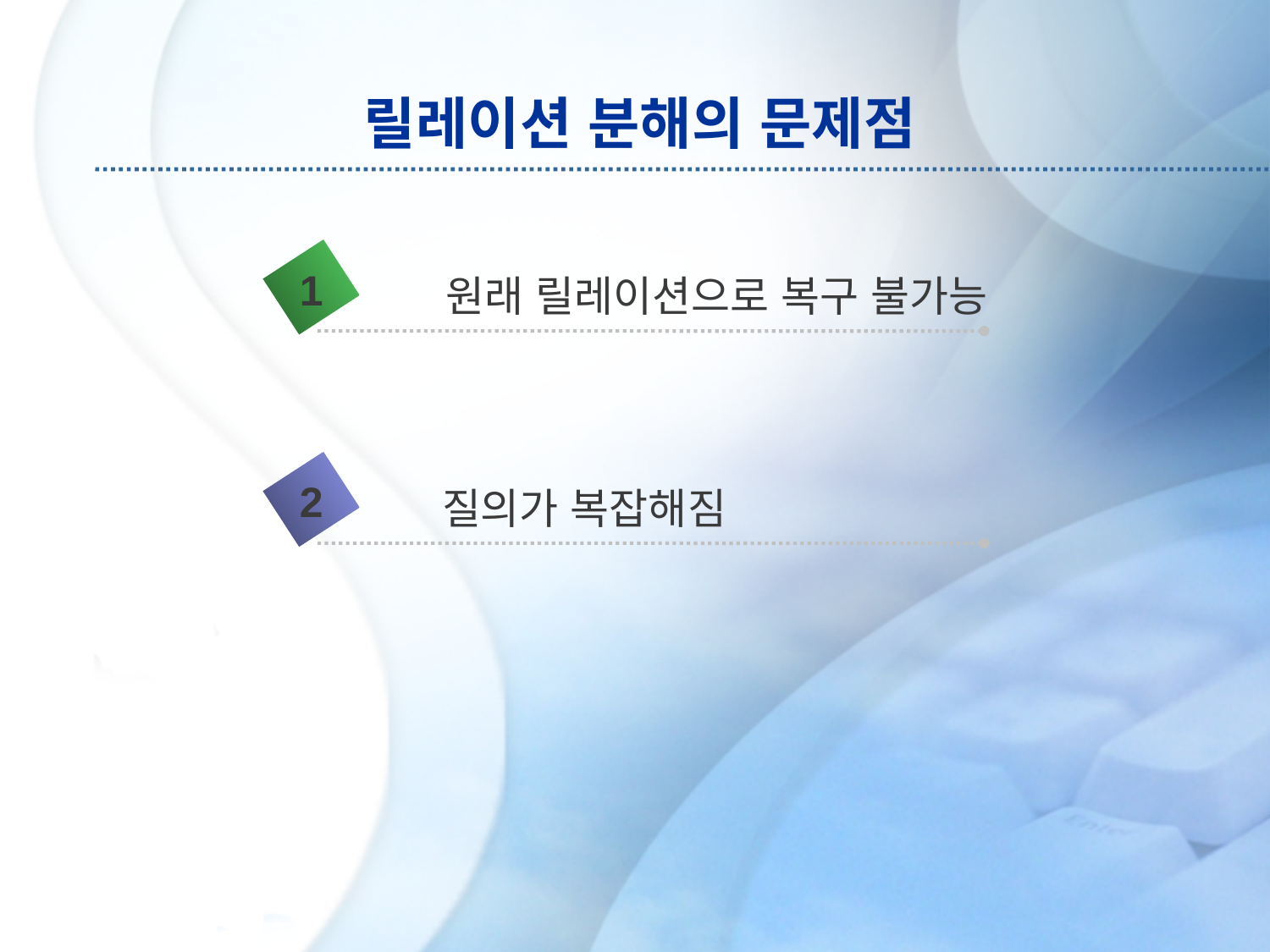

# 릴레이션 분해의 문제점

1
원래 릴레이션으로 복구 불가능

2
질의가 복잡해짐